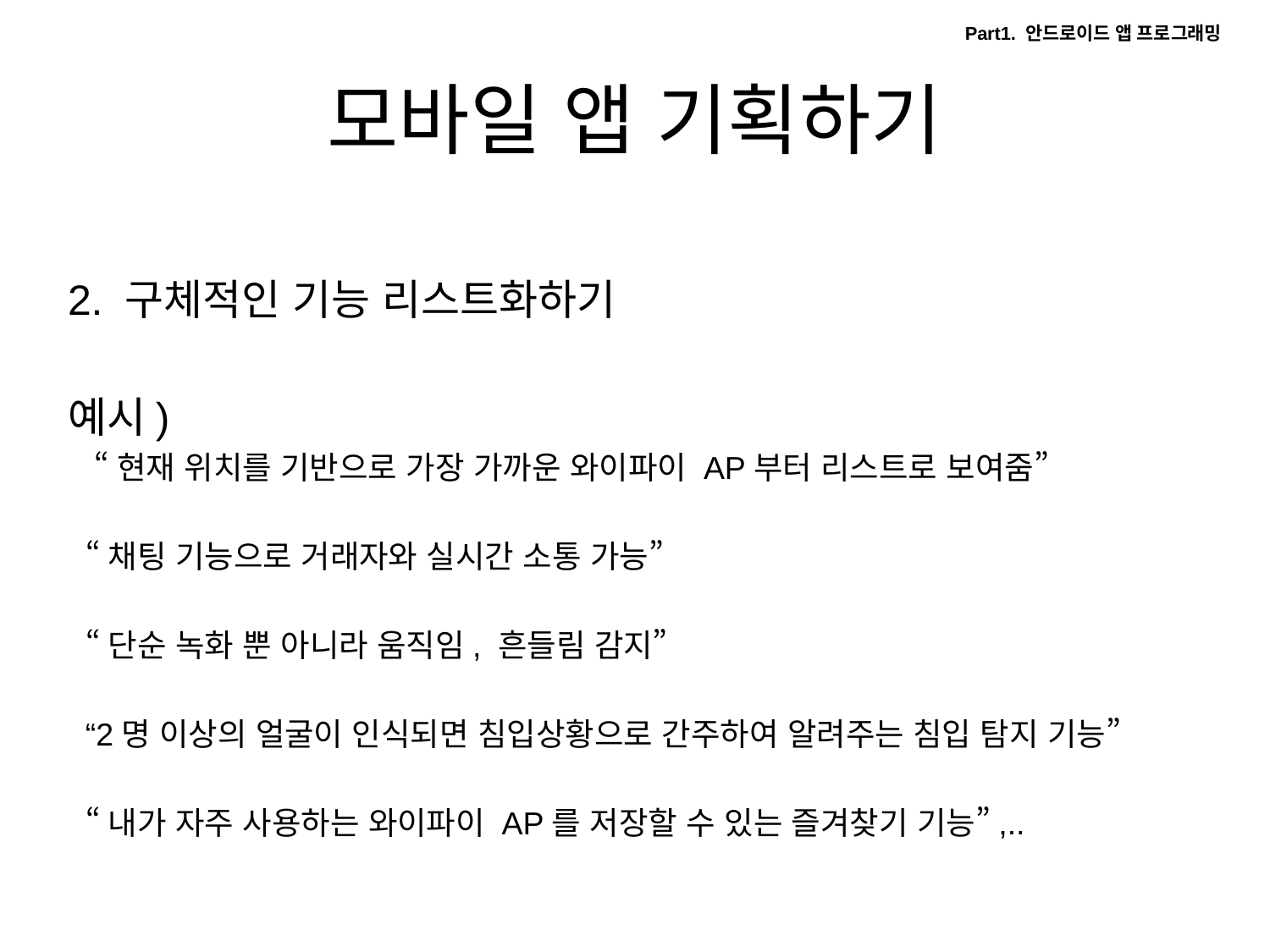

Part1. 안드로이드 앱 프로그래밍
# 모바일 앱 기획하기
2. 구체적인 기능 리스트화하기

예시)
   “현재 위치를 기반으로 가장 가까운 와이파이 AP부터 리스트로 보여줌”

  “채팅 기능으로 거래자와 실시간 소통 가능”

  “단순 녹화 뿐 아니라 움직임, 흔들림 감지”

  “2명 이상의 얼굴이 인식되면 침입상황으로 간주하여 알려주는 침입 탐지 기능”

  “내가 자주 사용하는 와이파이 AP를 저장할 수 있는 즐겨찾기 기능”,..